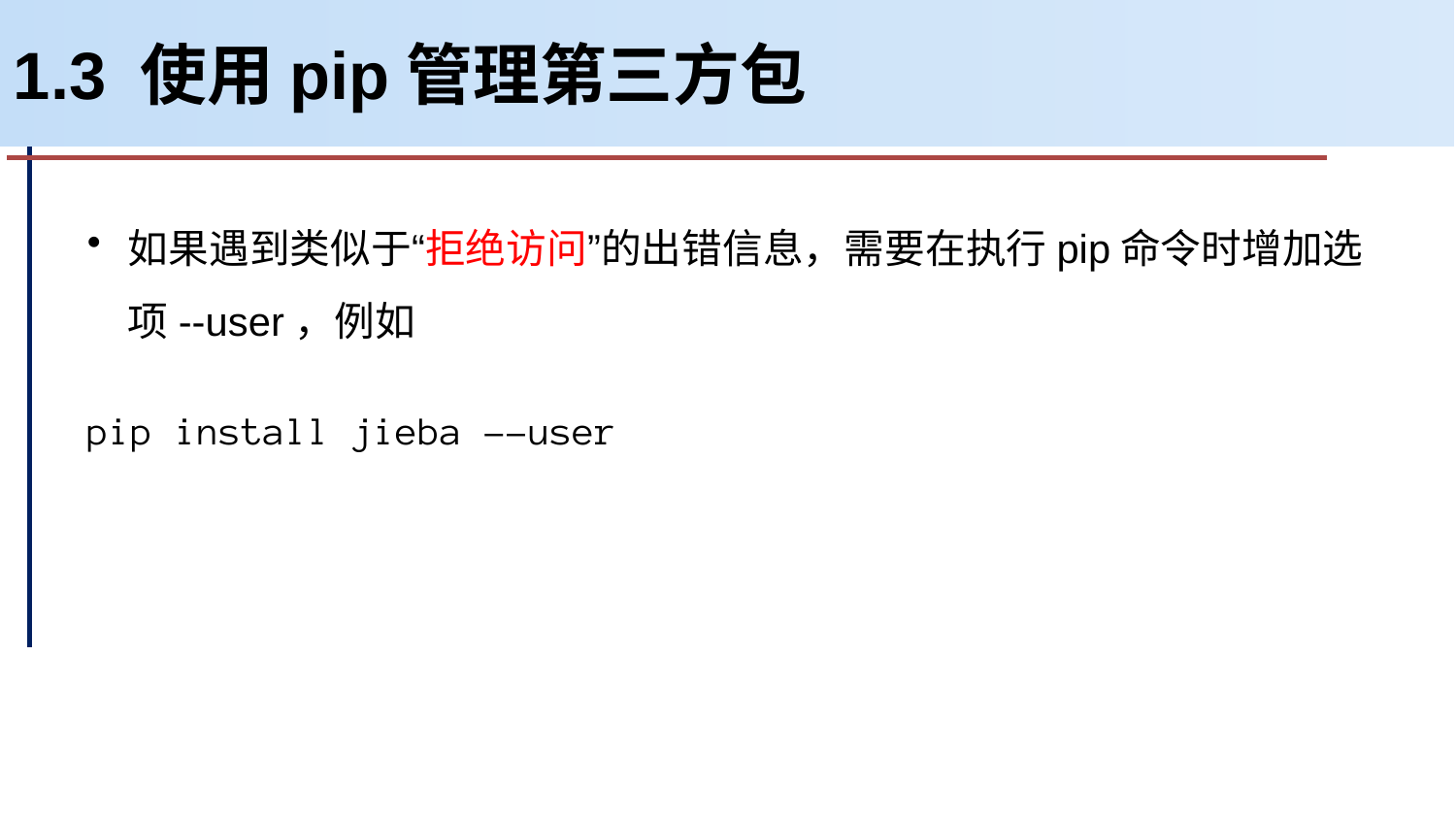

# 1.3 使用pip管理第三方包
如果遇到类似于“拒绝访问”的出错信息，需要在执行pip命令时增加选项--user，例如

pip install jieba --user